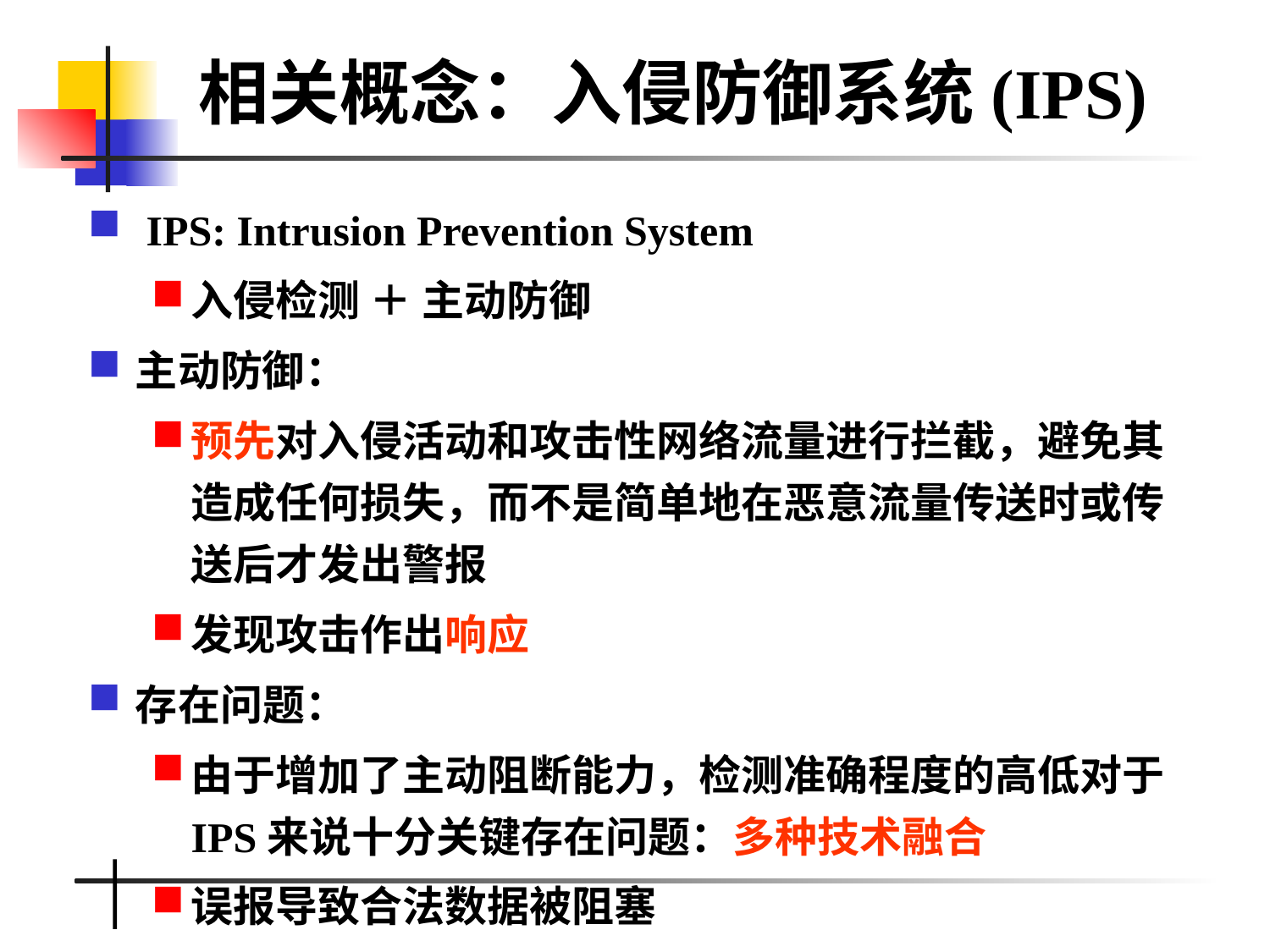

相关概念：入侵防御系统(IPS)
 IPS: Intrusion Prevention System
入侵检测 ＋ 主动防御
主动防御：
预先对入侵活动和攻击性网络流量进行拦截，避免其造成任何损失，而不是简单地在恶意流量传送时或传送后才发出警报
发现攻击作出响应
存在问题：
由于增加了主动阻断能力，检测准确程度的高低对于IPS来说十分关键存在问题：多种技术融合
误报导致合法数据被阻塞